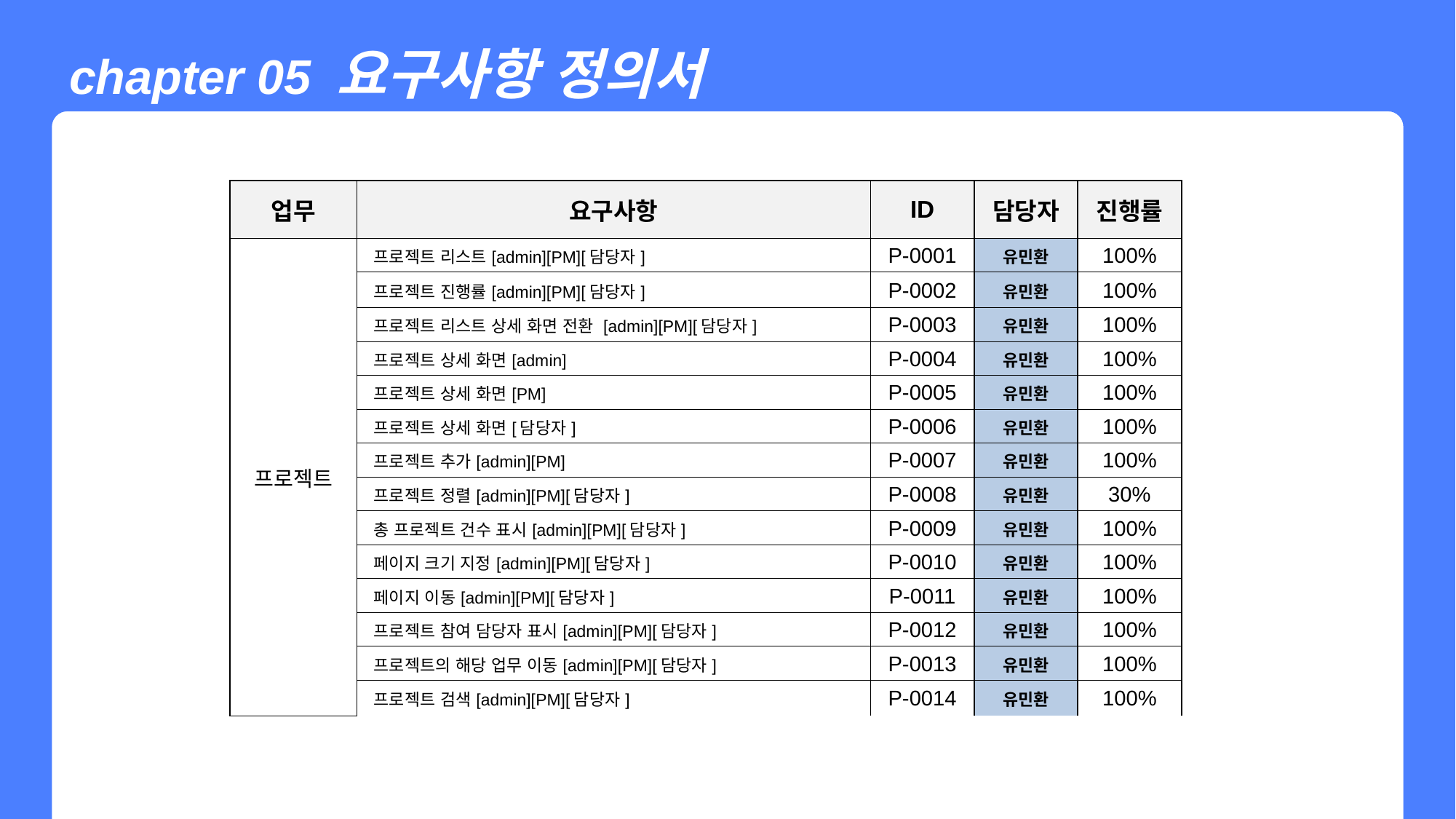

chapter 05 요구사항 정의서
| 업무 | 요구사항 | ID | 담당자 | 진행률 |
| --- | --- | --- | --- | --- |
| 프로젝트 | 프로젝트 리스트[admin][PM][담당자] | P-0001 | 유민환 | 100% |
|  | 프로젝트 진행률[admin][PM][담당자] | P-0002 | 유민환 | 100% |
|  | 프로젝트 리스트 상세 화면 전환 [admin][PM][담당자] | P-0003 | 유민환 | 100% |
|  | 프로젝트 상세 화면[admin] | P-0004 | 유민환 | 100% |
|  | 프로젝트 상세 화면[PM] | P-0005 | 유민환 | 100% |
|  | 프로젝트 상세 화면[담당자] | P-0006 | 유민환 | 100% |
|  | 프로젝트 추가[admin][PM] | P-0007 | 유민환 | 100% |
|  | 프로젝트 정렬[admin][PM][담당자] | P-0008 | 유민환 | 30% |
|  | 총 프로젝트 건수 표시[admin][PM][담당자] | P-0009 | 유민환 | 100% |
|  | 페이지 크기 지정[admin][PM][담당자] | P-0010 | 유민환 | 100% |
|  | 페이지 이동[admin][PM][담당자] | P-0011 | 유민환 | 100% |
|  | 프로젝트 참여 담당자 표시[admin][PM][담당자] | P-0012 | 유민환 | 100% |
|  | 프로젝트의 해당 업무 이동[admin][PM][담당자] | P-0013 | 유민환 | 100% |
|  | 프로젝트 검색[admin][PM][담당자] | P-0014 | 유민환 | 100% |